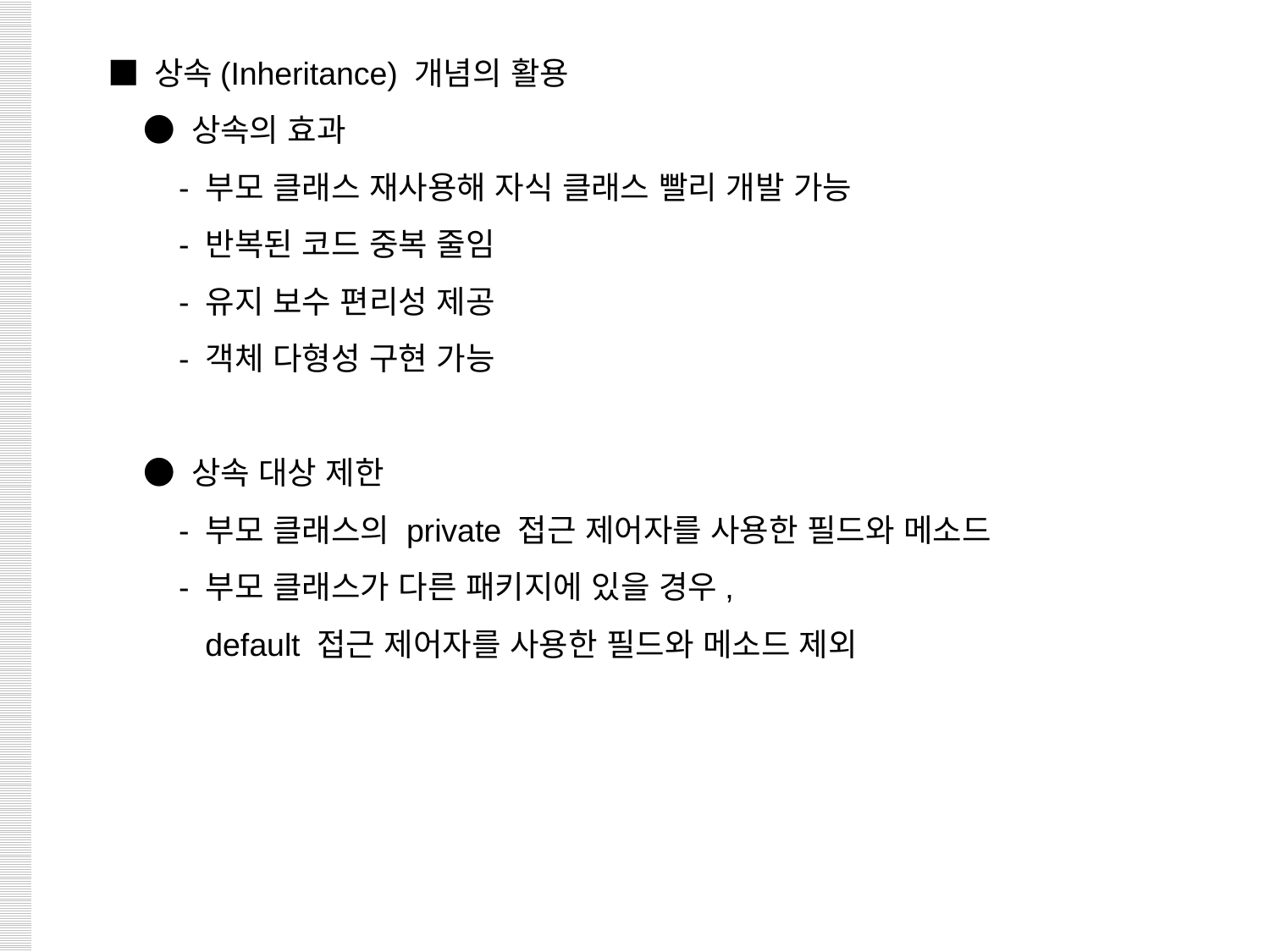

■ 상속(Inheritance) 개념의 활용
    ● 상속의 효과
        - 부모 클래스 재사용해 자식 클래스 빨리 개발 가능
        - 반복된 코드 중복 줄임
        - 유지 보수 편리성 제공
        - 객체 다형성 구현 가능

    ● 상속 대상 제한
        - 부모 클래스의 private 접근 제어자를 사용한 필드와 메소드
        - 부모 클래스가 다른 패키지에 있을 경우,
           default 접근 제어자를 사용한 필드와 메소드 제외